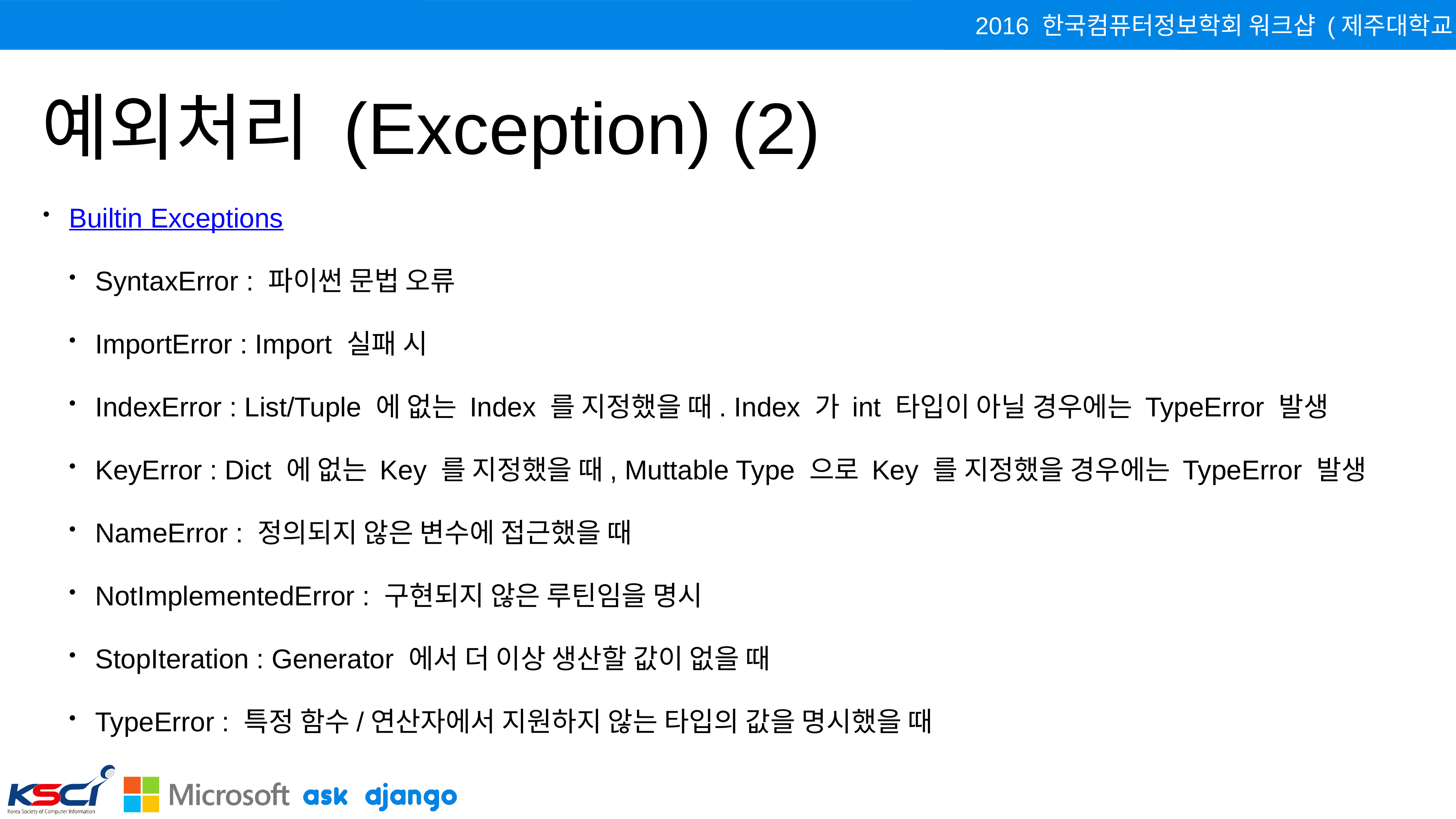

# 예외처리 (Exception) (2)
Builtin Exceptions
SyntaxError : 파이썬 문법 오류
ImportError : Import 실패 시
IndexError : List/Tuple 에 없는 Index 를 지정했을 때. Index 가 int 타입이 아닐 경우에는 TypeError 발생
KeyError : Dict 에 없는 Key 를 지정했을 때, Muttable Type 으로 Key 를 지정했을 경우에는 TypeError 발생
NameError : 정의되지 않은 변수에 접근했을 때
NotImplementedError : 구현되지 않은 루틴임을 명시
StopIteration : Generator 에서 더 이상 생산할 값이 없을 때
TypeError : 특정 함수/연산자에서 지원하지 않는 타입의 값을 명시했을 때